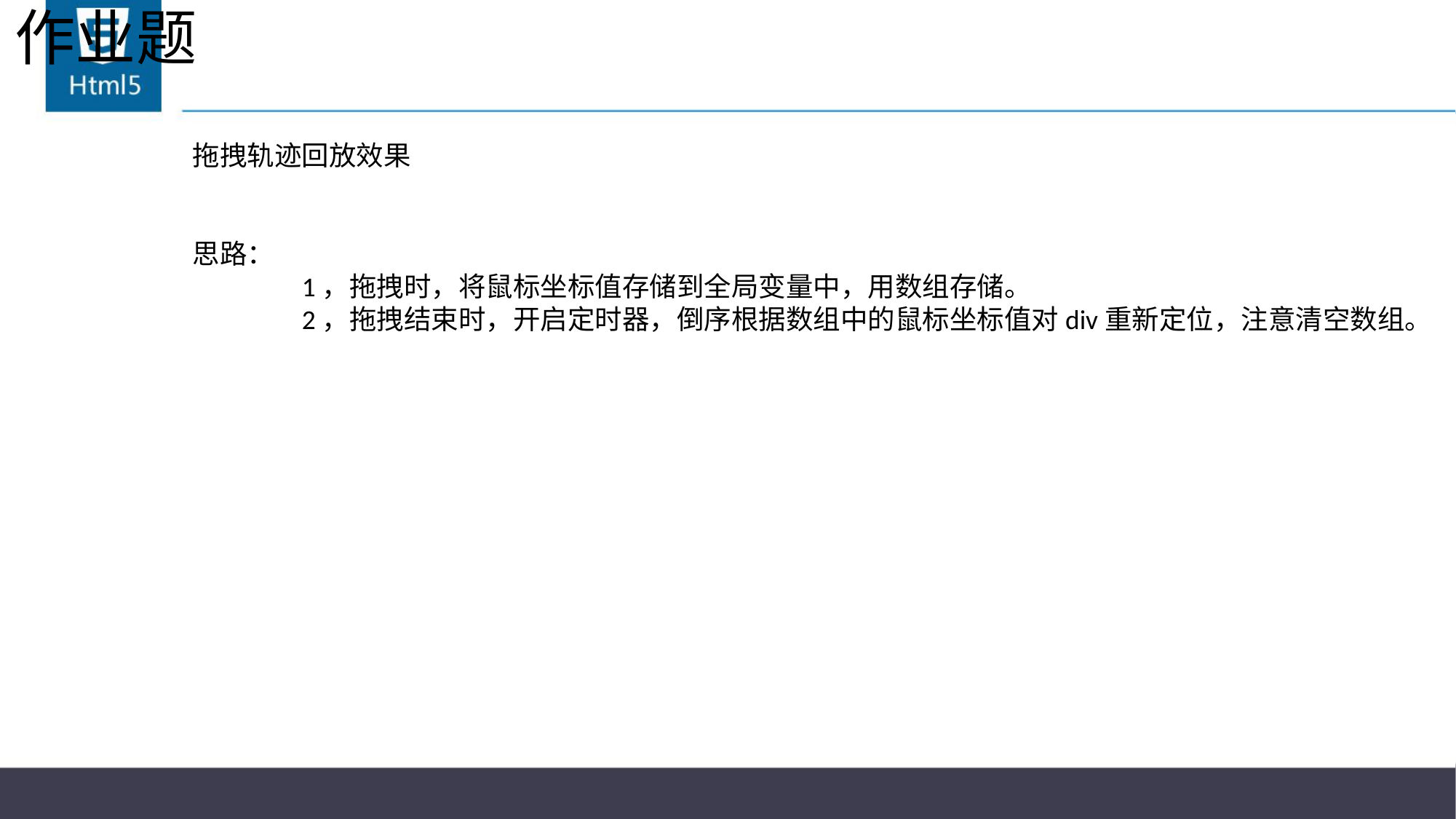

# 作业题
拖拽轨迹回放效果

思路：
	1，拖拽时，将鼠标坐标值存储到全局变量中，用数组存储。
	2，拖拽结束时，开启定时器，倒序根据数组中的鼠标坐标值对div重新定位，注意清空数组。